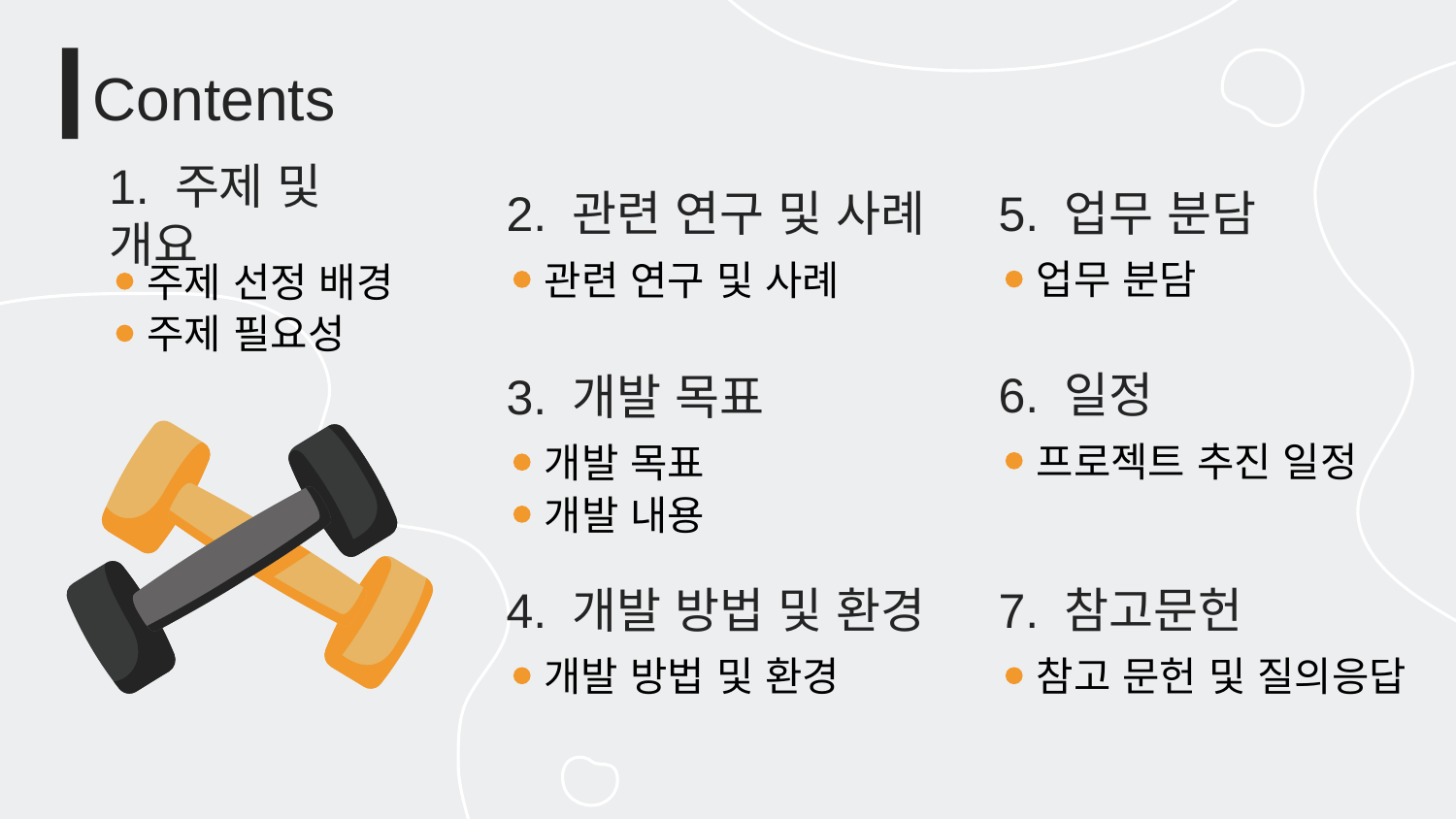

Contents
5. 업무 분담
업무 분담

2. 관련 연구 및 사례
관련 연구 및 사례

1. 주제 및 개요
주제 선정 배경

주제 필요성

6. 일정
프로젝트 추진 일정

3. 개발 목표
개발 목표

개발 내용

4. 개발 방법 및 환경
개발 방법 및 환경

7. 참고문헌
참고 문헌 및 질의응답